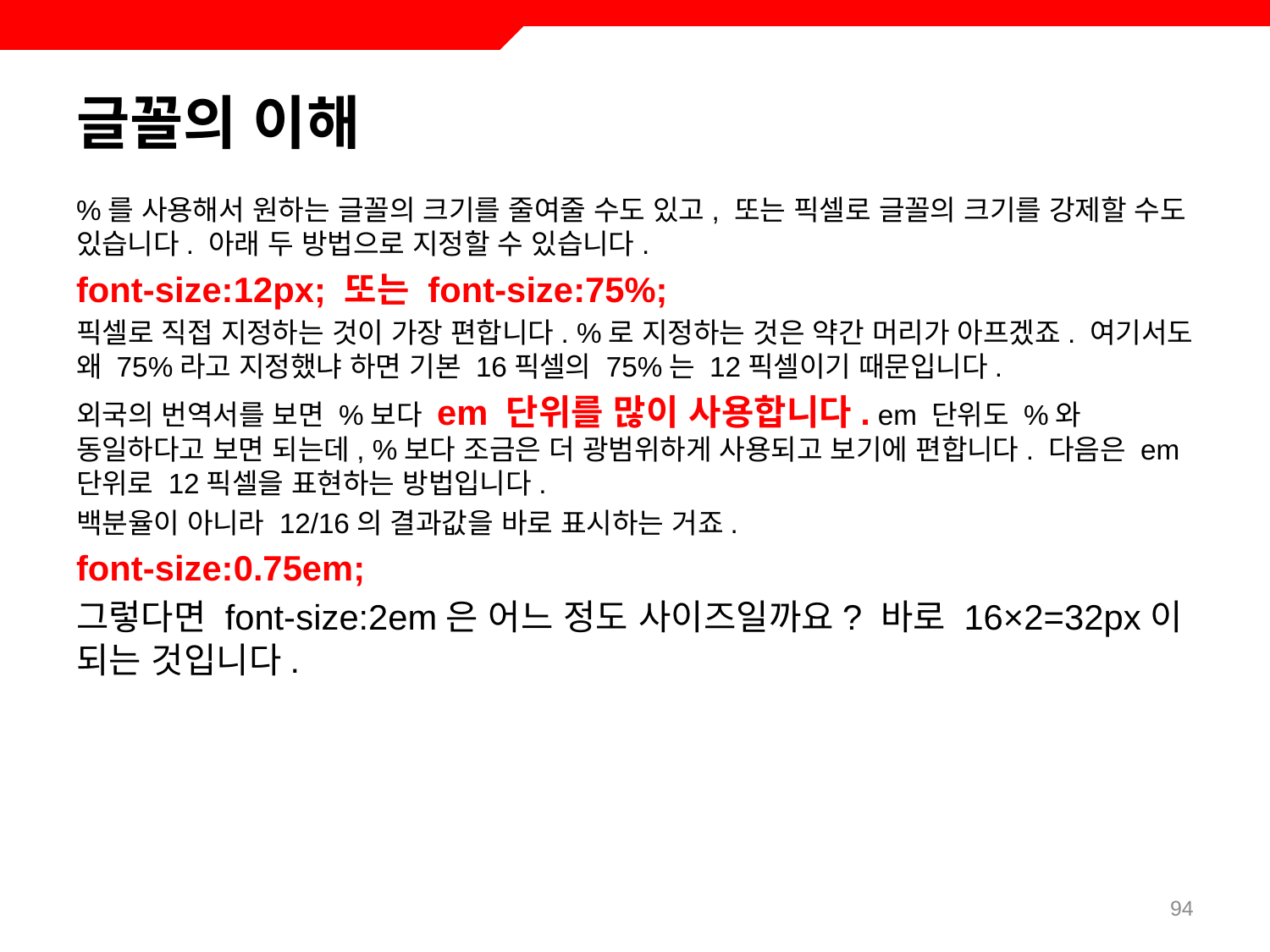

# 글꼴의 이해
%를 사용해서 원하는 글꼴의 크기를 줄여줄 수도 있고, 또는 픽셀로 글꼴의 크기를 강제할 수도 있습니다. 아래 두 방법으로 지정할 수 있습니다.
font-size:12px; 또는 font-size:75%;
픽셀로 직접 지정하는 것이 가장 편합니다. %로 지정하는 것은 약간 머리가 아프겠죠. 여기서도 왜 75%라고 지정했냐 하면 기본 16픽셀의 75%는 12픽셀이기 때문입니다.
외국의 번역서를 보면 %보다 em 단위를 많이 사용합니다. em 단위도 %와 동일하다고 보면 되는데, %보다 조금은 더 광범위하게 사용되고 보기에 편합니다. 다음은 em 단위로 12픽셀을 표현하는 방법입니다.
백분율이 아니라 12/16의 결과값을 바로 표시하는 거죠.
font-size:0.75em;
그렇다면 font-size:2em은 어느 정도 사이즈일까요? 바로 16×2=32px이 되는 것입니다.

94